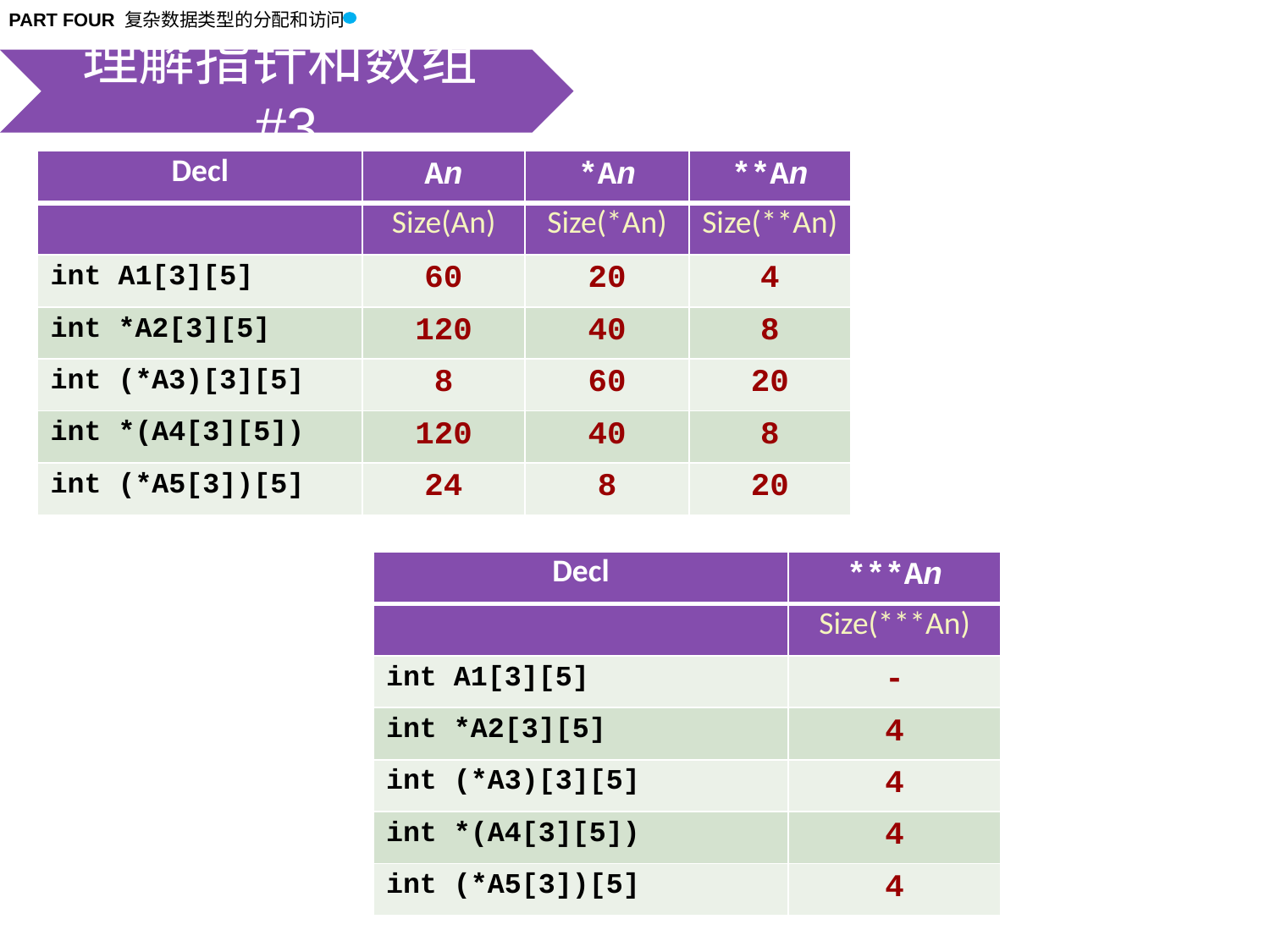

PART FOUR 复杂数据类型的分配和访问

理解指针和数组#3
| Decl | An | \*An | \*\*An |
| --- | --- | --- | --- |
|  | Size(An) | Size(\*An) | Size(\*\*An) |
| int A1[3][5] | 60 | 20 | 4 |
| int \*A2[3][5] | 120 | 40 | 8 |
| int (\*A3)[3][5] | 8 | 60 | 20 |
| int \*(A4[3][5]) | 120 | 40 | 8 |
| int (\*A5[3])[5] | 24 | 8 | 20 |
| Decl | \*\*\*An |
| --- | --- |
|  | Size(\*\*\*An) |
| int A1[3][5] | - |
| int \*A2[3][5] | 4 |
| int (\*A3)[3][5] | 4 |
| int \*(A4[3][5]) | 4 |
| int (\*A5[3])[5] | 4 |